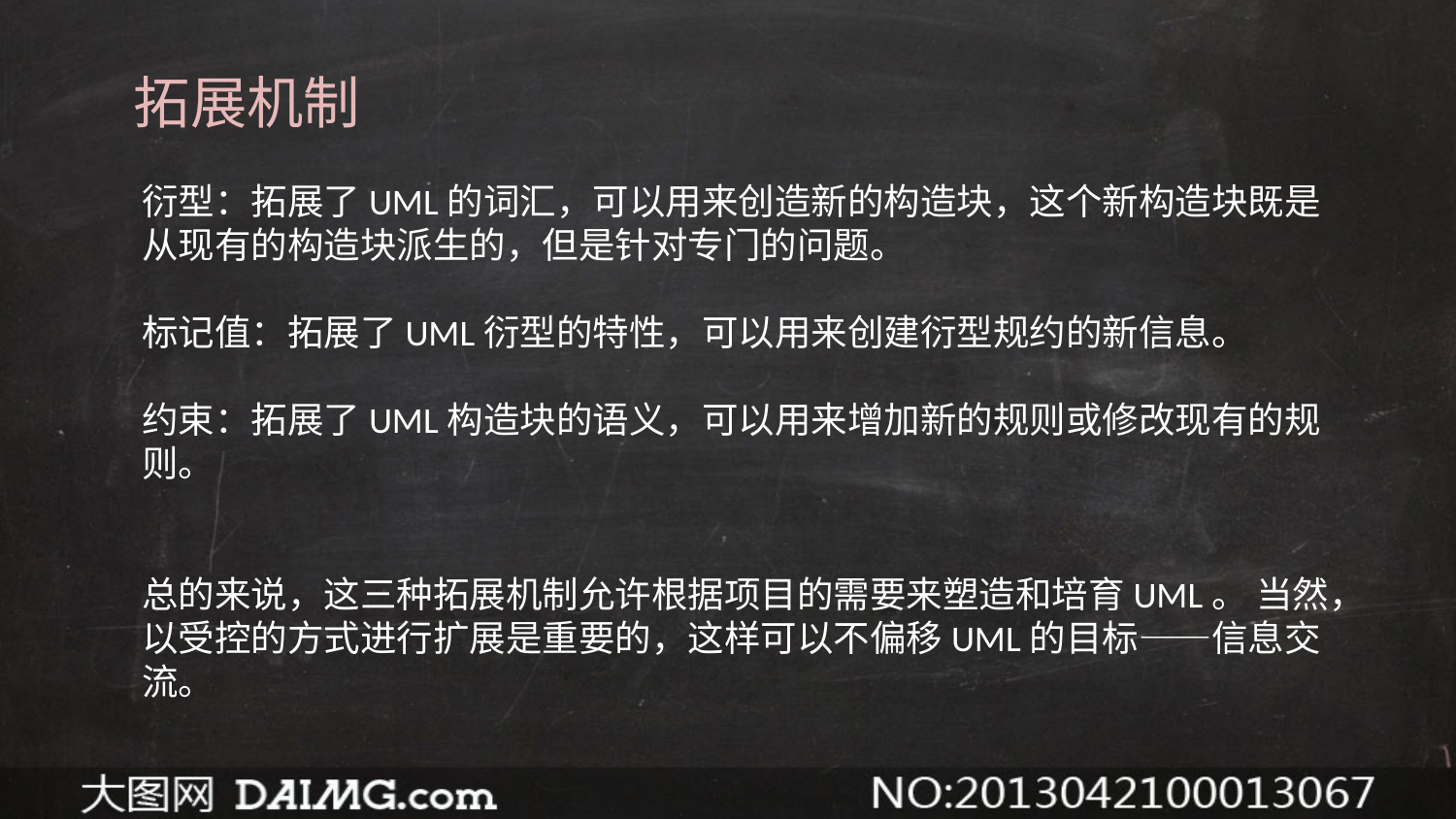

拓展机制
衍型：拓展了UML的词汇，可以用来创造新的构造块，这个新构造块既是从现有的构造块派生的，但是针对专门的问题。

标记值：拓展了UML衍型的特性，可以用来创建衍型规约的新信息。

约束：拓展了UML构造块的语义，可以用来增加新的规则或修改现有的规则。

总的来说，这三种拓展机制允许根据项目的需要来塑造和培育UML。 当然，以受控的方式进行扩展是重要的，这样可以不偏移UML的目标——信息交流。